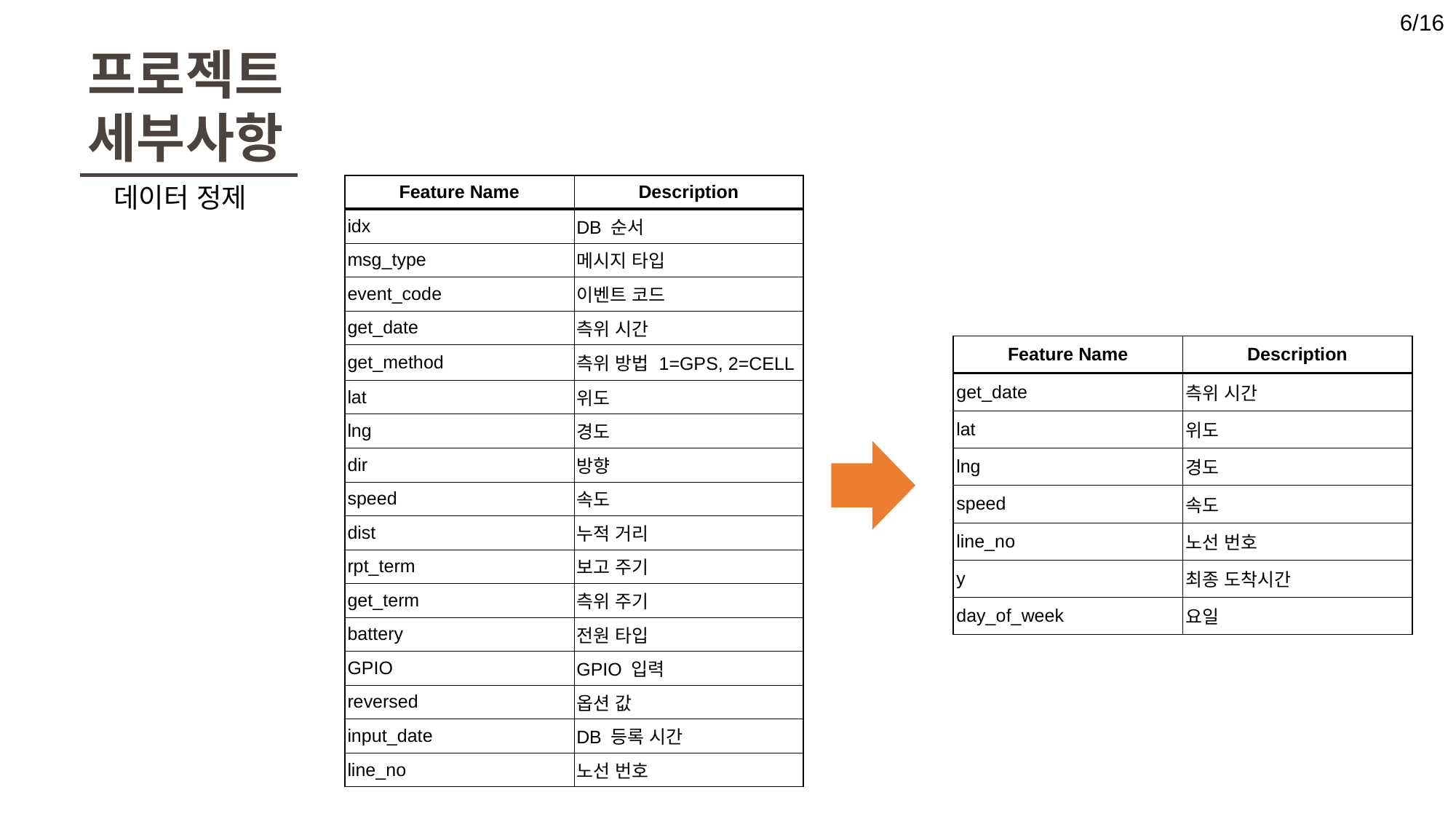

6/16
프로젝트 세부사항
| Feature Name | Description |
| --- | --- |
| idx | DB 순서 |
| msg\_type | 메시지 타입 |
| event\_code | 이벤트 코드 |
| get\_date | 측위 시간 |
| get\_method | 측위 방법 1=GPS, 2=CELL |
| lat | 위도 |
| lng | 경도 |
| dir | 방향 |
| speed | 속도 |
| dist | 누적 거리 |
| rpt\_term | 보고 주기 |
| get\_term | 측위 주기 |
| battery | 전원 타입 |
| GPIO | GPIO 입력 |
| reversed | 옵션 값 |
| input\_date | DB 등록 시간 |
| line\_no | 노선 번호 |
데이터 정제
| Feature Name | Description |
| --- | --- |
| get\_date | 측위 시간 |
| lat | 위도 |
| lng | 경도 |
| speed | 속도 |
| line\_no | 노선 번호 |
| y | 최종 도착시간 |
| day\_of\_week | 요일 |